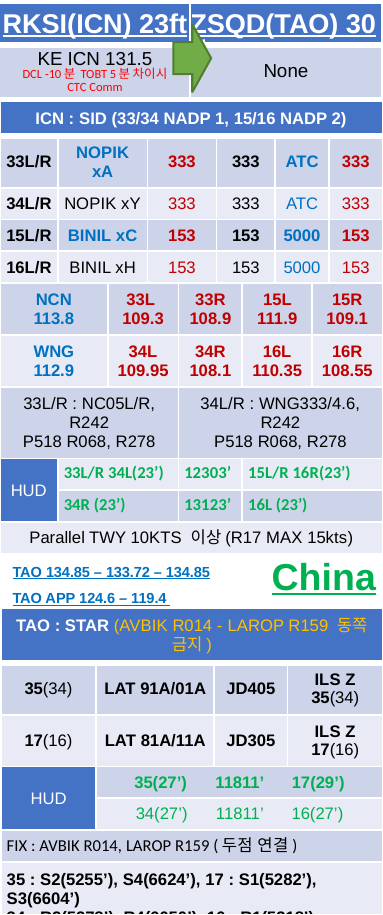

| RKSI(ICN) 23ft | ZSQD(TAO) 30ft |
| --- | --- |
| KE ICN 131.5 DCL -10분 TOBT 5분 차이시 CTC Comm | None |

| ICN : SID (33/34 NADP 1, 15/16 NADP 2) |  |  |  |  |  |  |  |  |  |
| --- | --- | --- | --- | --- | --- | --- | --- | --- | --- |
| 33L/R | NOPIK xA |  | 333 |  | 333 |  | ATC |  | 333 |
| 34L/R | NOPIK xY |  | 333 |  | 333 |  | ATC |  | 333 |
| 15L/R | BINIL xC |  | 153 |  | 153 |  | 5000 |  | 153 |
| 16L/R | BINIL xH |  | 153 |  | 153 |  | 5000 |  | 153 |
| NCN 113.8 |  | 33L 109.3 |  | 33R 108.9 |  | 15L 111.9 |  | 15R 109.1 |  |
| WNG 112.9 |  | 34L 109.95 |  | 34R 108.1 |  | 16L 110.35 |  | 16R 108.55 |  |
| 33L/R : NC05L/R, R242 P518 R068, R278 |  |  |  | 34L/R : WNG333/4.6, R242 P518 R068, R278 |  |  |  |  |  |
| HUD | 33L/R 34L(23’) |  |  | 12303’ |  | 15L/R 16R(23’) |  |  |  |
|  | 34R (23’) |  |  | 13123’ |  | 16L (23’) |  |  |  |
| Parallel TWY 10KTS 이상(R17 MAX 15kts) |  |  |  |  |  |  |  |  |  |
DEP 125.15 – TGU 132.8 – DLC 132.95
TAO 134.85 – 133.72 – 134.85
TAO APP 124.6 – 119.4
China
| TAO : STAR (AVBIK R014 - LAROP R159 동쪽 금지) |  |  |  |
| --- | --- | --- | --- |
| 35(34) | LAT 91A/01A | JD405 | ILS Z 35(34) |
| 17(16) | LAT 81A/11A | JD305 | ILS Z 17(16) |
| HUD | 35(27’) 11811’ 17(29’) |  |  |
|  | 34(27’) 11811’ 16(27’) |  |  |
| FIX : AVBIK R014, LAROP R159 (두점 연결) |  |  |  |
| 35 : S2(5255’), S4(6624’), 17 : S1(5282’), S3(6604’) 34 : R2(5278’), R4(6650’), 16 : R1(5318’), R3(6706’) |  |  |  |
| 위 Vacate Point 불가시 TWR 보고 Follow Me Car on Lxx, APU off Procedure |  |  |  |